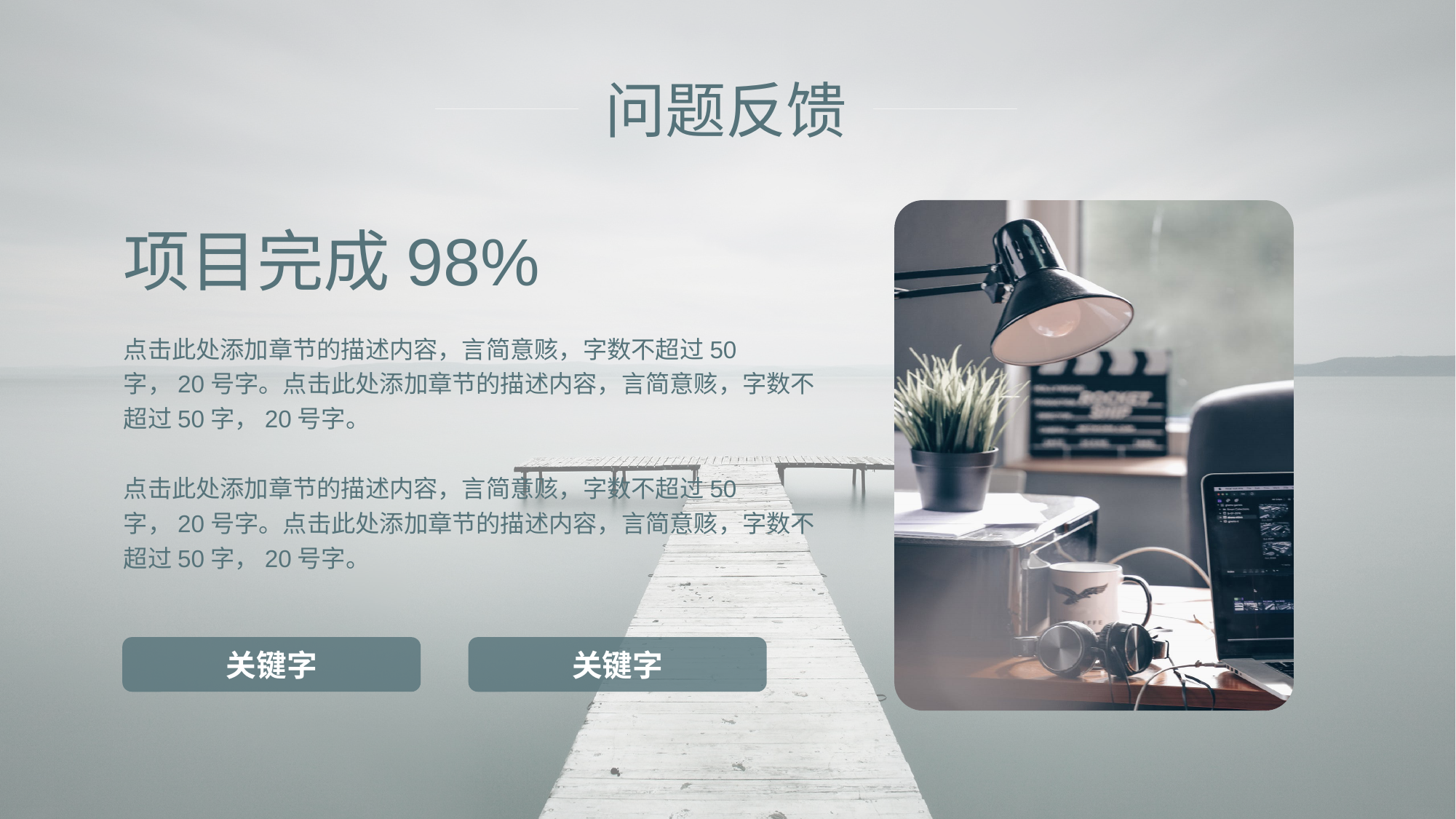

问题反馈

项目完成98%
点击此处添加章节的描述内容，言简意赅，字数不超过50字，20号字。点击此处添加章节的描述内容，言简意赅，字数不超过50字，20号字。

点击此处添加章节的描述内容，言简意赅，字数不超过50字，20号字。点击此处添加章节的描述内容，言简意赅，字数不超过50字，20号字。
关键字
关键字